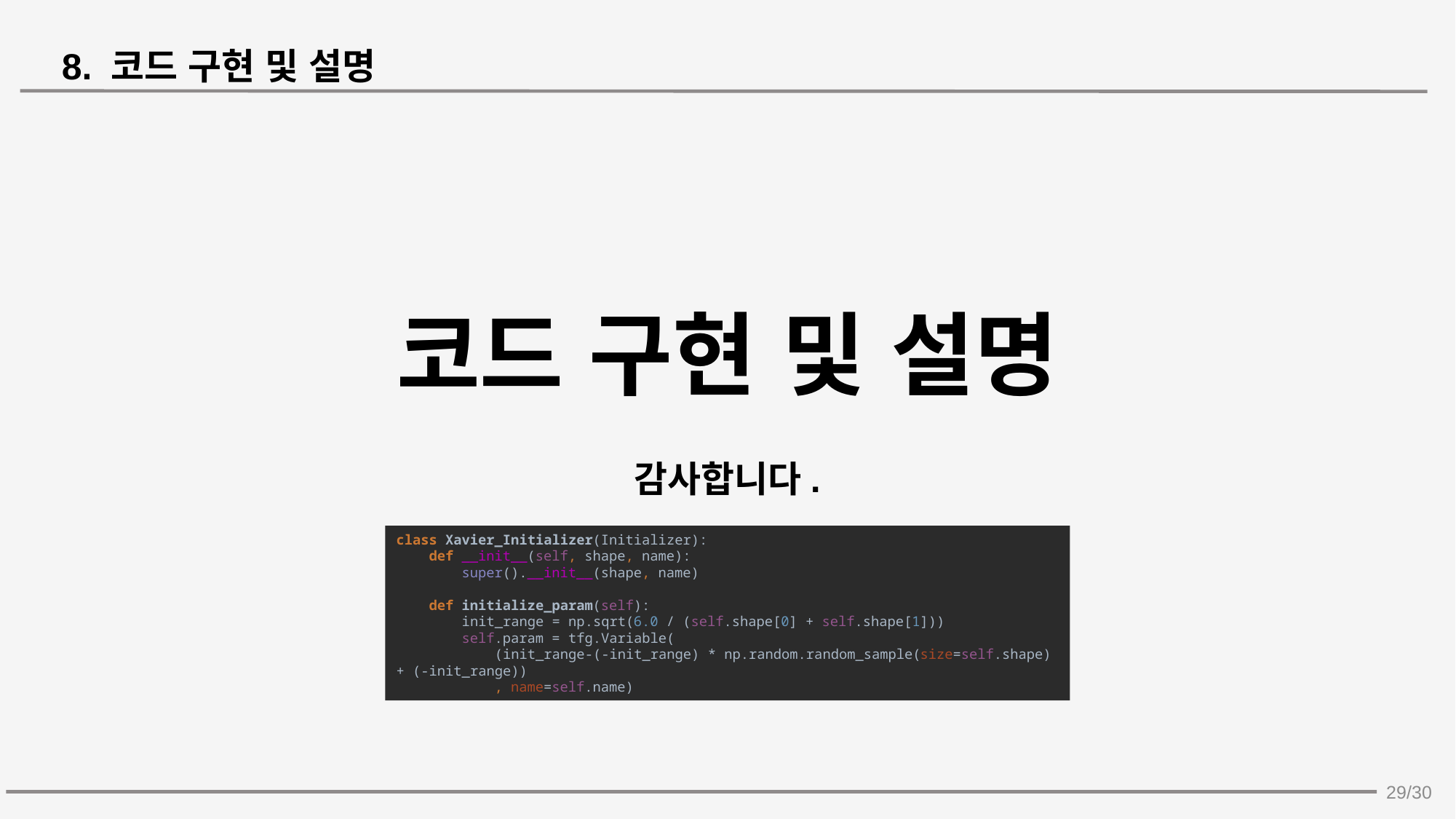

8. 코드 구현 및 설명
코드 구현 및 설명
감사합니다.
class Xavier_Initializer(Initializer):
    def __init__(self, shape, name):
        super().__init__(shape, name)
    def initialize_param(self):
        init_range = np.sqrt(6.0 / (self.shape[0] + self.shape[1]))
        self.param = tfg.Variable(
            (init_range-(-init_range) * np.random.random_sample(size=self.shape) + (-init_range))
            , name=self.name)
29/30